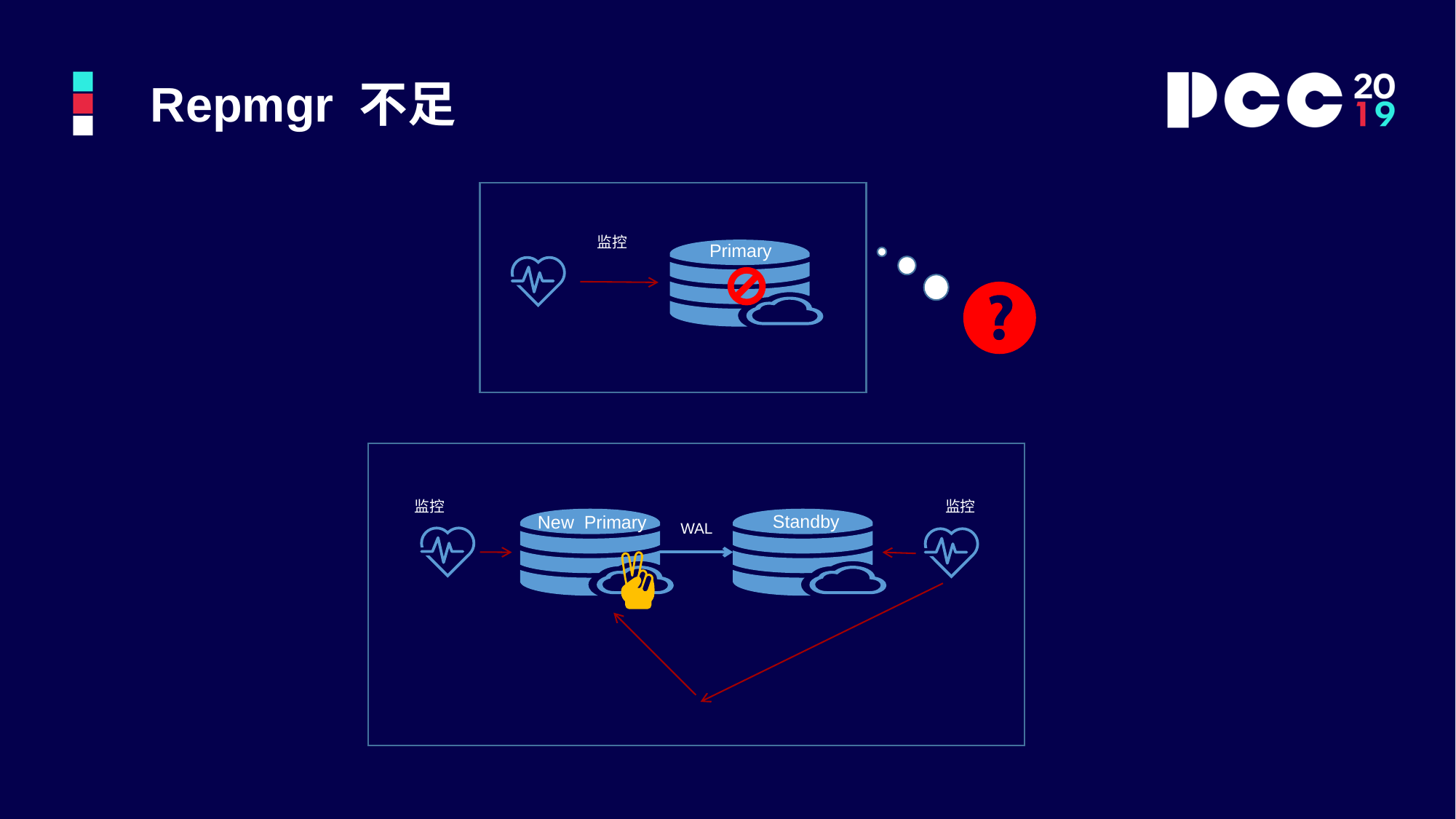

Repmgr 不足

监控
Primary

监控
监控
Standby
New  Primary

WAL